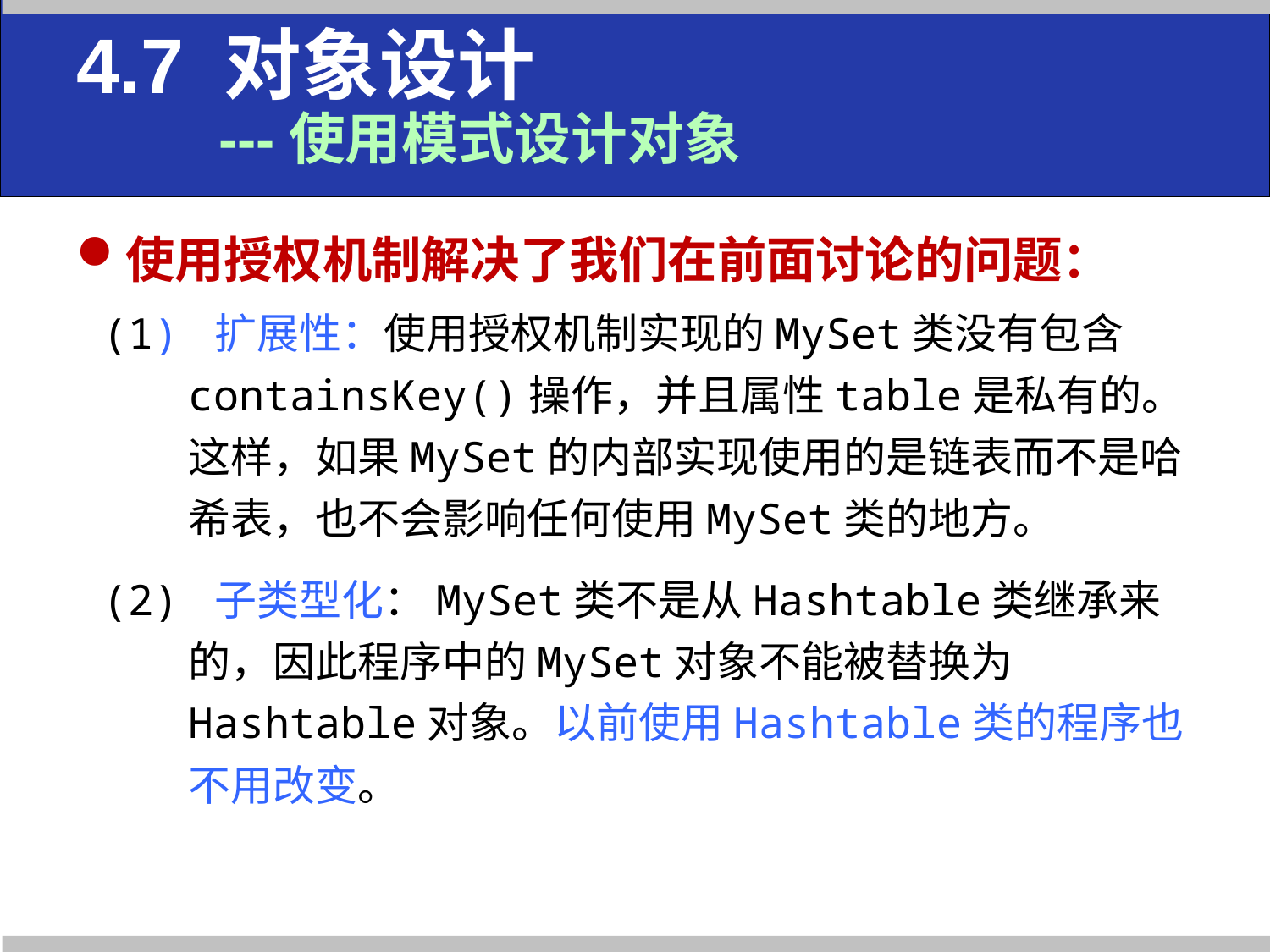

4.7 对象设计
          ---使用模式设计对象
使用授权机制解决了我们在前面讨论的问题：
(1) 扩展性：使用授权机制实现的MySet类没有包含containsKey()操作，并且属性table是私有的。这样，如果MySet的内部实现使用的是链表而不是哈希表，也不会影响任何使用MySet类的地方。
(2) 子类型化：MySet类不是从Hashtable类继承来的，因此程序中的MySet对象不能被替换为Hashtable对象。以前使用Hashtable类的程序也不用改变。
629